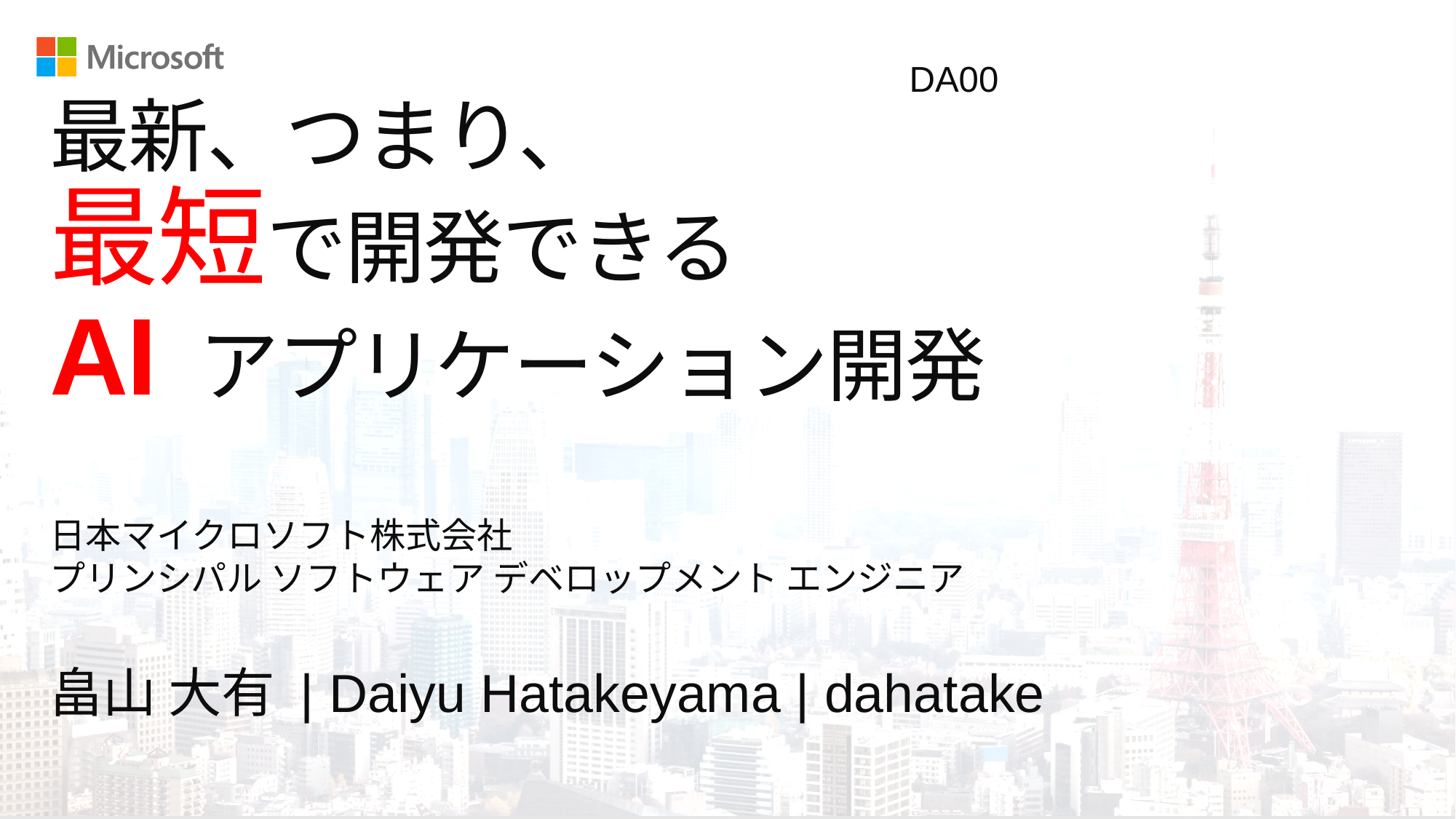

DA00
# 最新、つまり、 最短で開発できる AI アプリケーション開発
日本マイクロソフト株式会社
プリンシパル ソフトウェア デベロップメント エンジニア
畠山 大有 | Daiyu Hatakeyama | dahatake